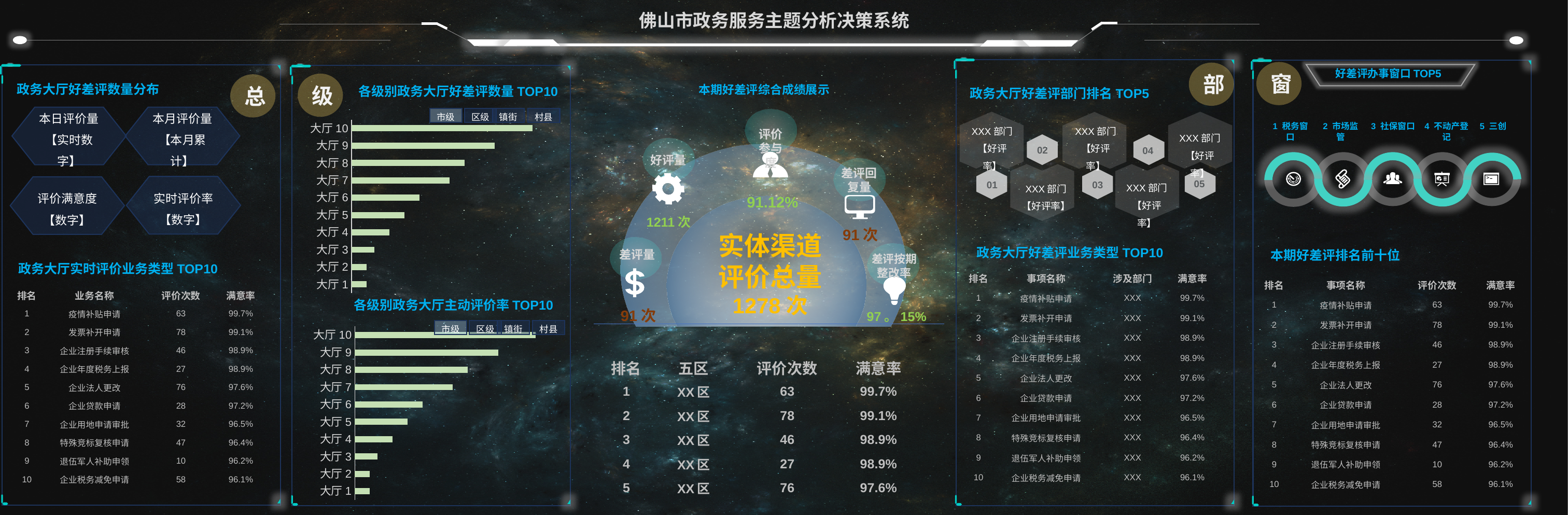

窗
部
好差评办事窗口TOP5

级
总
政务大厅好差评数量分布
本期好差评综合成绩展示
各级别政务大厅好差评数量TOP10
政务大厅好差评部门排名TOP5
本日评价量
【实时数字】
本月评价量
【本月累计】
市级
区级
镇街
村县

评价参与度

好评量

差评回复量

91.12%

1211次
91次

实体渠道
评价总量
1278次

差评量
差评按期整改率

91次
97。15%

XXX部门
【好评率】
XXX部门
【好评率】
XXX部门
【好评率】

02
04

XXX部门
【好评率】
XXX部门
【好评率】

05
01
03

### Chart

| Category | 系列 3 |
|---|---|
| 大厅1 | 2.0 |
| 大厅2 | 2.0 |
| 大厅3 | 3.0 |
| 大厅4 | 5.0 |
| 大厅5 | 7.0 |
| 大厅6 | 9.0 |
| 大厅7 | 13.0 |
| 大厅8 | 15.0 |
| 大厅9 | 19.0 |
| 大厅10 | 24.0 |
2 市场监管
1 税务窗口
3 社保窗口
4 不动产登记
5 三创

实时评价率
【数字】
评价满意度
【数字】
政务大厅好差评业务类型TOP10
本期好差评排名前十位
政务大厅实时评价业务类型TOP10
| 排名 | 事项名称 | 涉及部门 | 满意率 |
| --- | --- | --- | --- |
| 1 | 疫情补贴申请 | XXX | 99.7% |
| 2 | 发票补开申请 | XXX | 99.1% |
| 3 | 企业注册手续审核 | XXX | 98.9% |
| 4 | 企业年度税务上报 | XXX | 98.9% |
| 5 | 企业法人更改 | XXX | 97.6% |
| 6 | 企业贷款申请 | XXX | 97.2% |
| 7 | 企业用地申请审批 | XXX | 96.5% |
| 8 | 特殊竞标复核申请 | XXX | 96.4% |
| 9 | 退伍军人补助申领 | XXX | 96.2% |
| 10 | 企业税务减免申请 | XXX | 96.1% |
| 排名 | 事项名称 | 评价次数 | 满意率 |
| --- | --- | --- | --- |
| 1 | 疫情补贴申请 | 63 | 99.7% |
| 2 | 发票补开申请 | 78 | 99.1% |
| 3 | 企业注册手续审核 | 46 | 98.9% |
| 4 | 企业年度税务上报 | 27 | 98.9% |
| 5 | 企业法人更改 | 76 | 97.6% |
| 6 | 企业贷款申请 | 28 | 97.2% |
| 7 | 企业用地申请审批 | 32 | 96.5% |
| 8 | 特殊竞标复核申请 | 47 | 96.4% |
| 9 | 退伍军人补助申领 | 10 | 96.2% |
| 10 | 企业税务减免申请 | 58 | 96.1% |
| 排名 | 业务名称 | 评价次数 | 满意率 |
| --- | --- | --- | --- |
| 1 | 疫情补贴申请 | 63 | 99.7% |
| 2 | 发票补开申请 | 78 | 99.1% |
| 3 | 企业注册手续审核 | 46 | 98.9% |
| 4 | 企业年度税务上报 | 27 | 98.9% |
| 5 | 企业法人更改 | 76 | 97.6% |
| 6 | 企业贷款申请 | 28 | 97.2% |
| 7 | 企业用地申请审批 | 32 | 96.5% |
| 8 | 特殊竞标复核申请 | 47 | 96.4% |
| 9 | 退伍军人补助申领 | 10 | 96.2% |
| 10 | 企业税务减免申请 | 58 | 96.1% |
各级别政务大厅主动评价率TOP10
市级
区级
镇街
村县

### Chart

| Category | 系列 3 |
|---|---|
| 大厅1 | 2.0 |
| 大厅2 | 2.0 |
| 大厅3 | 3.0 |
| 大厅4 | 5.0 |
| 大厅5 | 7.0 |
| 大厅6 | 9.0 |
| 大厅7 | 13.0 |
| 大厅8 | 15.0 |
| 大厅9 | 19.0 |
| 大厅10 | 24.0 |
| 排名 | 五区 | 评价次数 | 满意率 |
| --- | --- | --- | --- |
| 1 | XX区 | 63 | 99.7% |
| 2 | XX区 | 78 | 99.1% |
| 3 | XX区 | 46 | 98.9% |
| 4 | XX区 | 27 | 98.9% |
| 5 | XX区 | 76 | 97.6% |